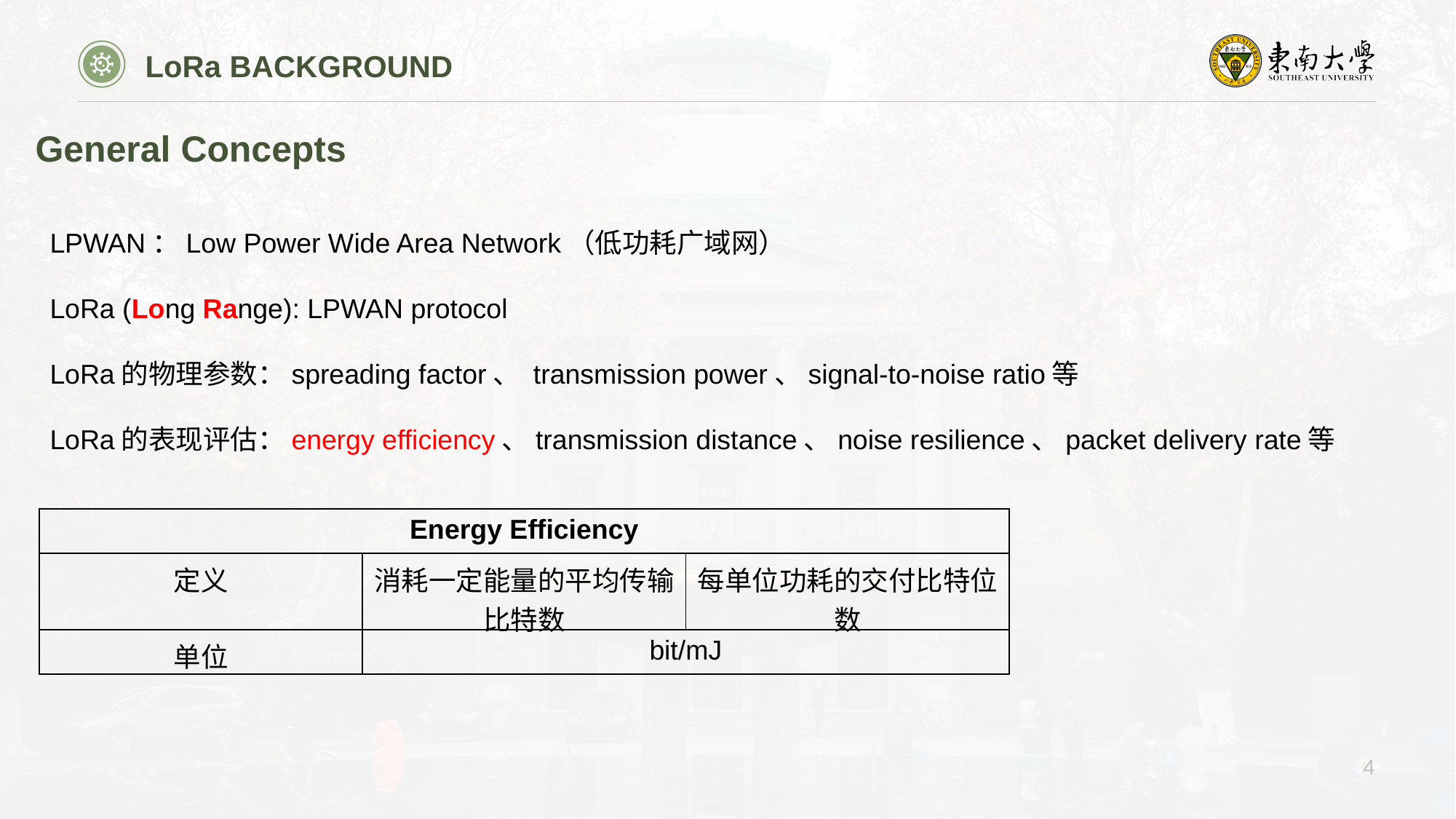

LoRa BACKGROUND
|  |  |  |
| --- | --- | --- |
|  |  |  |
General Concepts
LPWAN：Low Power Wide Area Network（低功耗广域网）

LoRa (Long Range): LPWAN protocol

LoRa的物理参数：spreading factor、 transmission power、signal-to-noise ratio等

LoRa的表现评估：energy efficiency、transmission distance、noise resilience、packet delivery rate等

| Energy Efficiency |  |  |
| --- | --- | --- |
| 定义 | 消耗一定能量的平均传输比特数 | 每单位功耗的交付比特位数 |
| 单位 | bit/mJ |  |
4